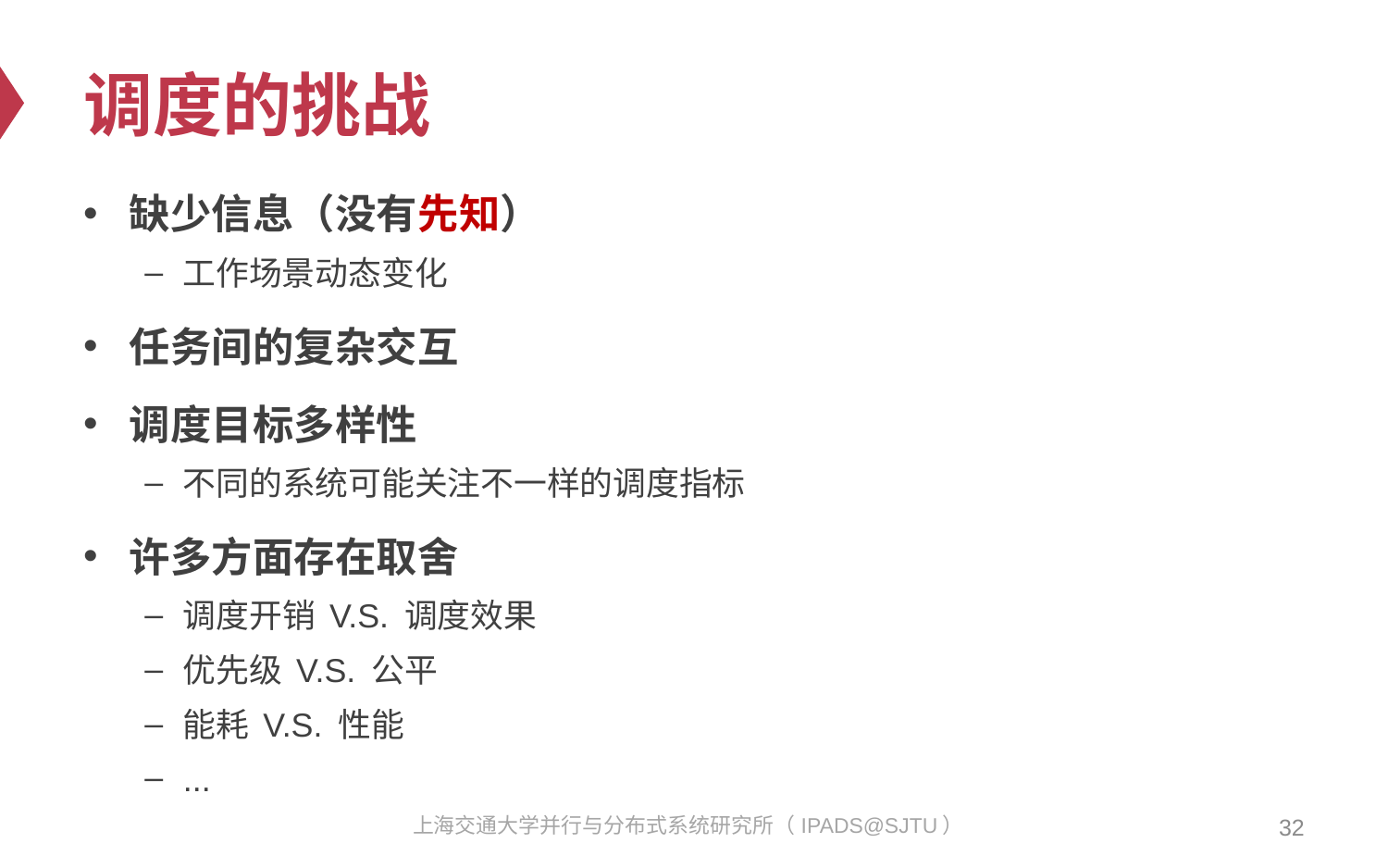

# 调度的挑战
缺少信息（没有先知）
工作场景动态变化
任务间的复杂交互
调度目标多样性
不同的系统可能关注不一样的调度指标
许多方面存在取舍
调度开销 V.S. 调度效果
优先级 V.S. 公平
能耗 V.S. 性能
...

32
上海交通大学并行与分布式系统研究所（IPADS@SJTU）